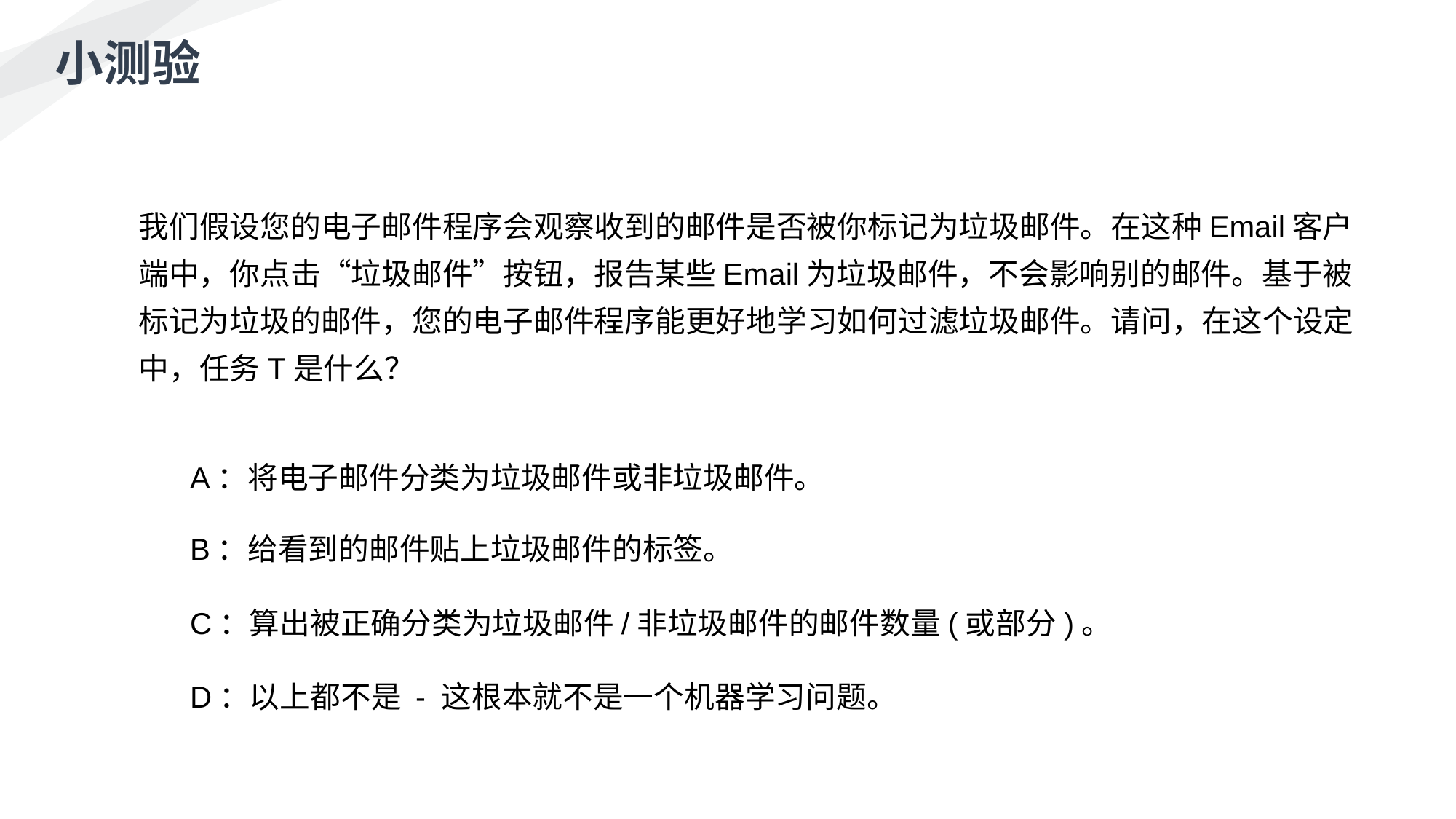

小测验

我们假设您的电子邮件程序会观察收到的邮件是否被你标记为垃圾邮件。在这种Email客户端中，你点击“垃圾邮件”按钮，报告某些Email为垃圾邮件，不会影响别的邮件。基于被标记为垃圾的邮件，您的电子邮件程序能更好地学习如何过滤垃圾邮件。请问，在这个设定中，任务T是什么？
A：将电子邮件分类为垃圾邮件或非垃圾邮件。
B：给看到的邮件贴上垃圾邮件的标签。
C：算出被正确分类为垃圾邮件/非垃圾邮件的邮件数量(或部分)。
D：以上都不是 - 这根本就不是一个机器学习问题。